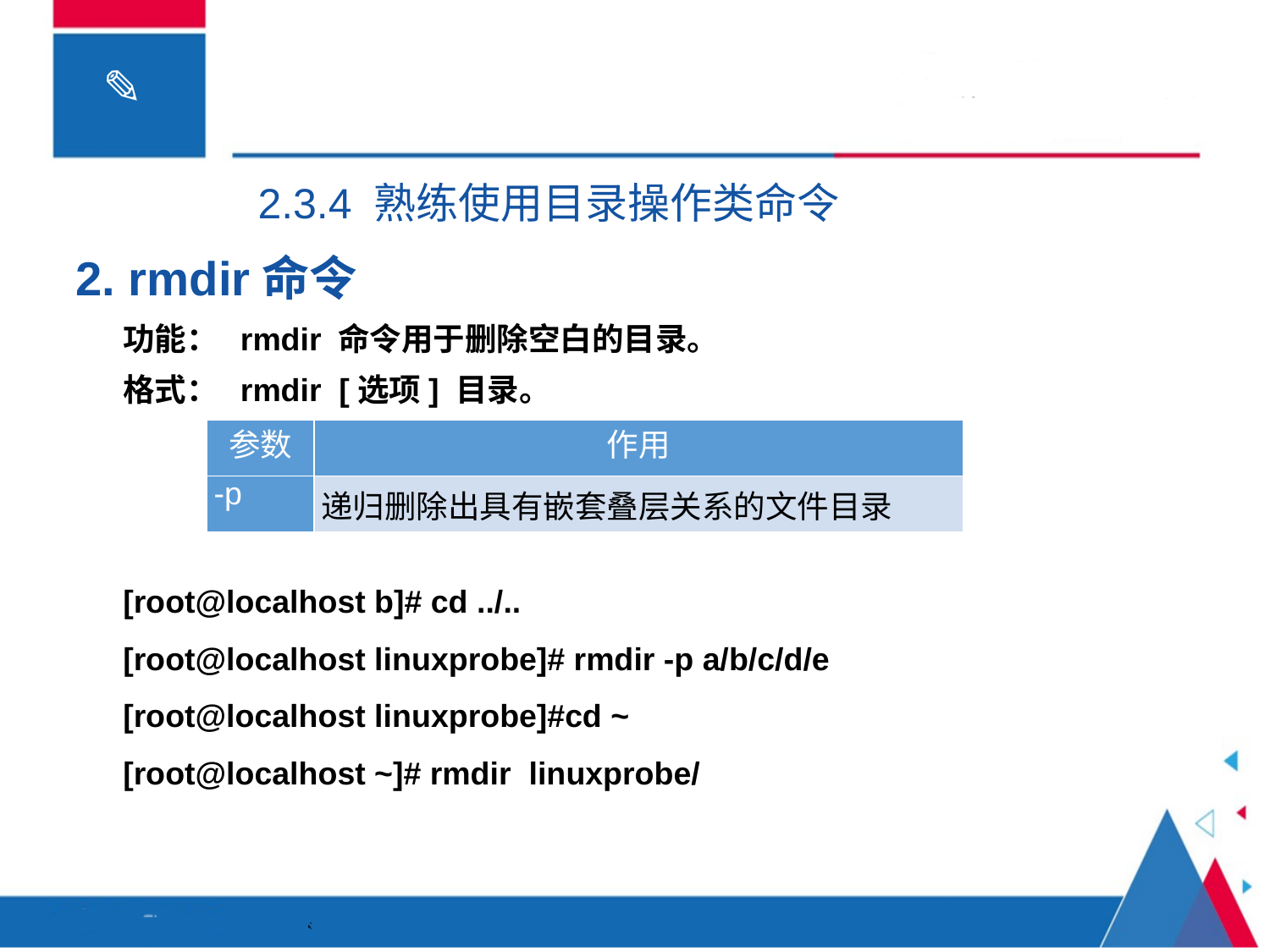

2.3.4 熟练使用目录操作类命令
2. rmdir命令
功能：  rmdir 命令用于删除空白的目录。
格式：  rmdir  [选项] 目录。

[root@localhost b]# cd ../..
[root@localhost linuxprobe]# rmdir -p a/b/c/d/e
[root@localhost linuxprobe]#cd ~
[root@localhost ~]# rmdir  linuxprobe/
| 参数 | 作用 |
| --- | --- |
| -p | 递归删除出具有嵌套叠层关系的文件目录 |